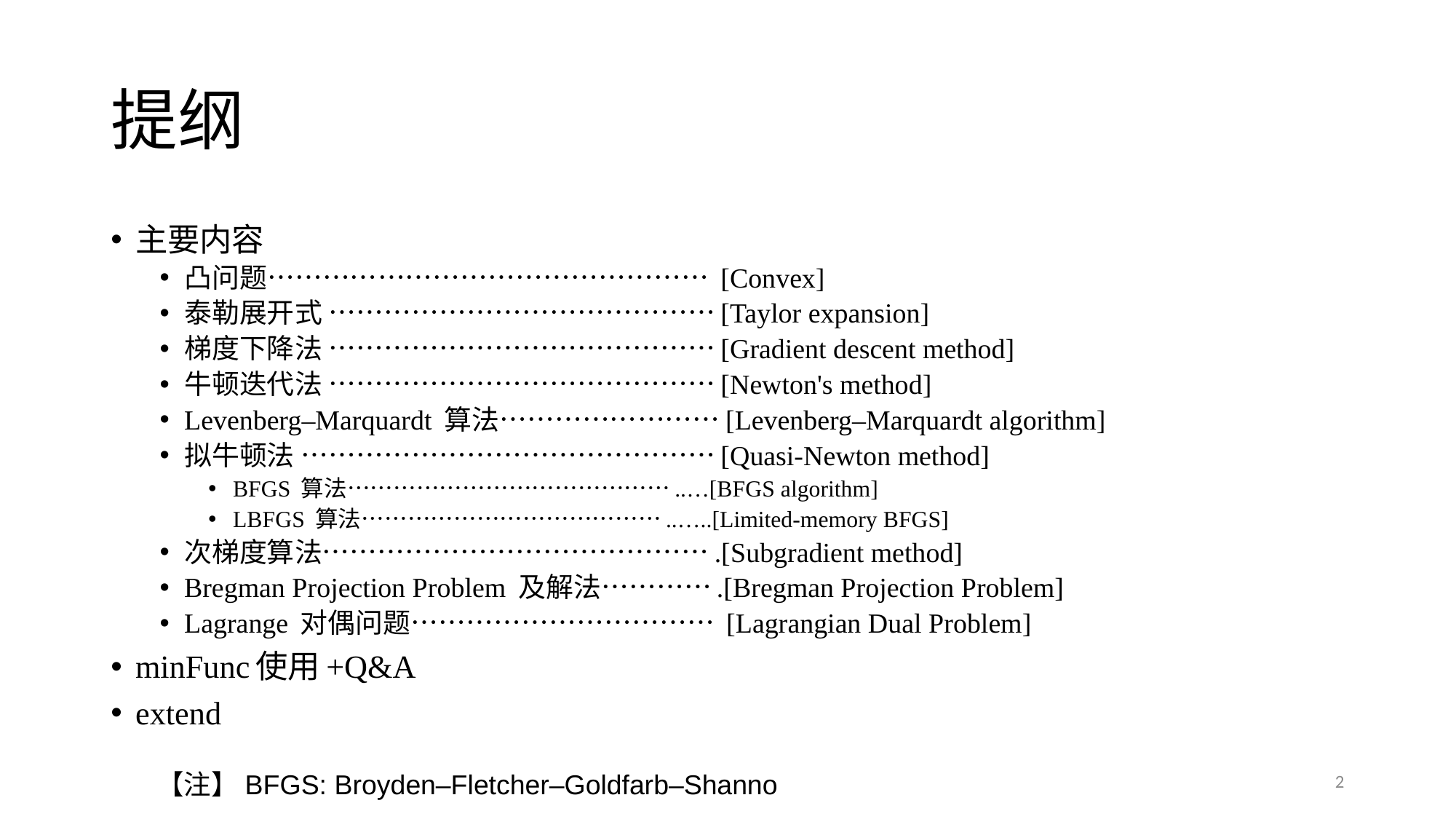

# 提纲
主要内容
凸问题………………………………………… [Convex]
泰勒展开式 ……………………………………[Taylor expansion]
梯度下降法 ……………………………………[Gradient descent method]
牛顿迭代法 ……………………………………[Newton's method]
Levenberg–Marquardt 算法……………………[Levenberg–Marquardt algorithm]
拟牛顿法 ………………………………………[Quasi-Newton method]
BFGS 算法……………………………………..…[BFGS algorithm]
LBFGS 算法…………………………………..…..[Limited-memory BFGS]
次梯度算法…………………………………….[Subgradient method]
Bregman Projection Problem 及解法………….[Bregman Projection Problem]
Lagrange 对偶问题…………………………… [Lagrangian Dual Problem]
minFunc使用+Q&A
extend
2
【注】BFGS: Broyden–Fletcher–Goldfarb–Shanno